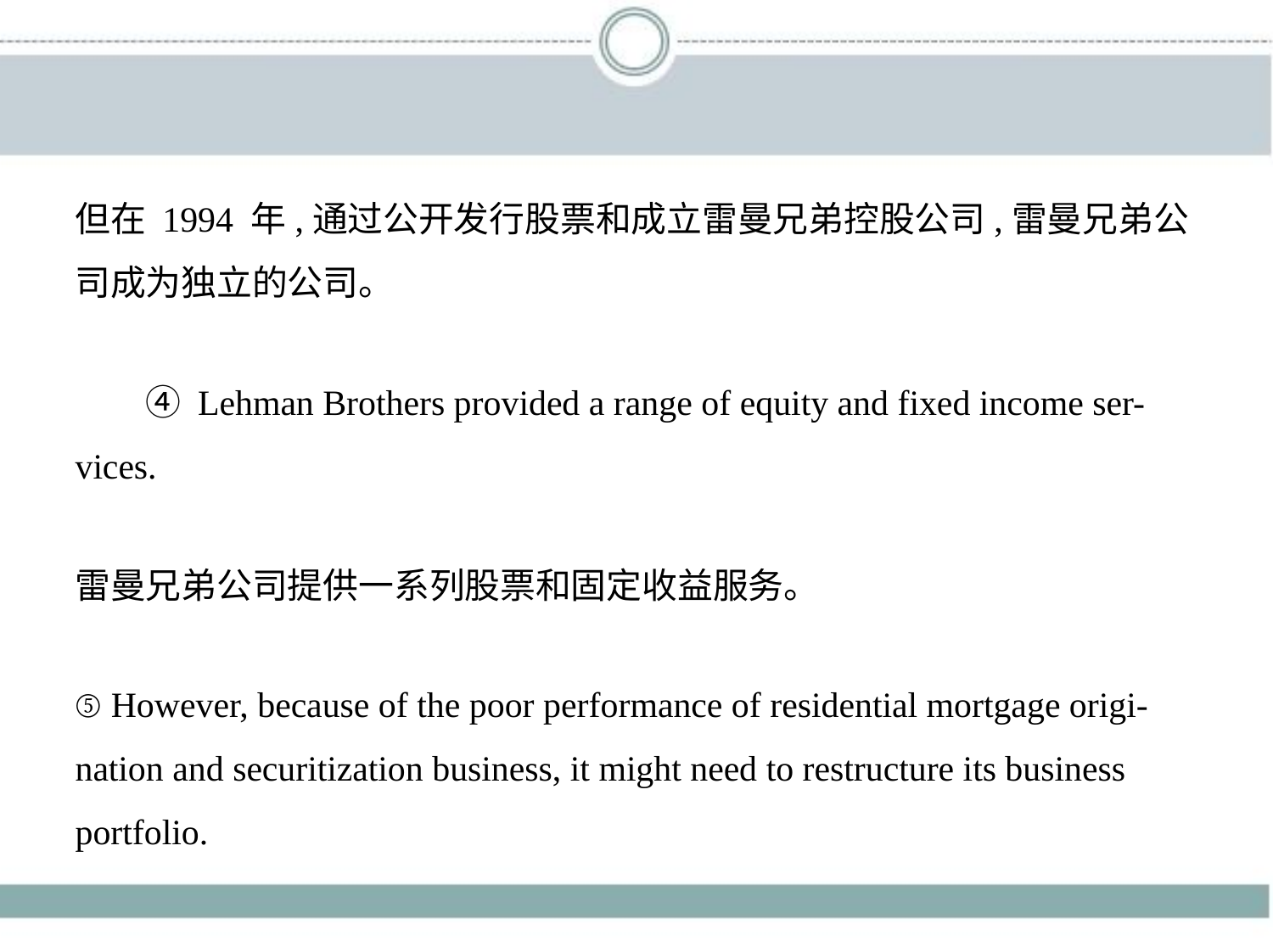

但在 1994 年,通过公开发行股票和成立雷曼兄弟控股公司,雷曼兄弟公
司成为独立的公司。
　　④ Lehman Brothers provided a range of equity and fixed income ser-
vices.
雷曼兄弟公司提供一系列股票和固定收益服务。
⑤ However, because of the poor performance of residential mortgage origi-
nation and securitization business, it might need to restructure its business
portfolio.